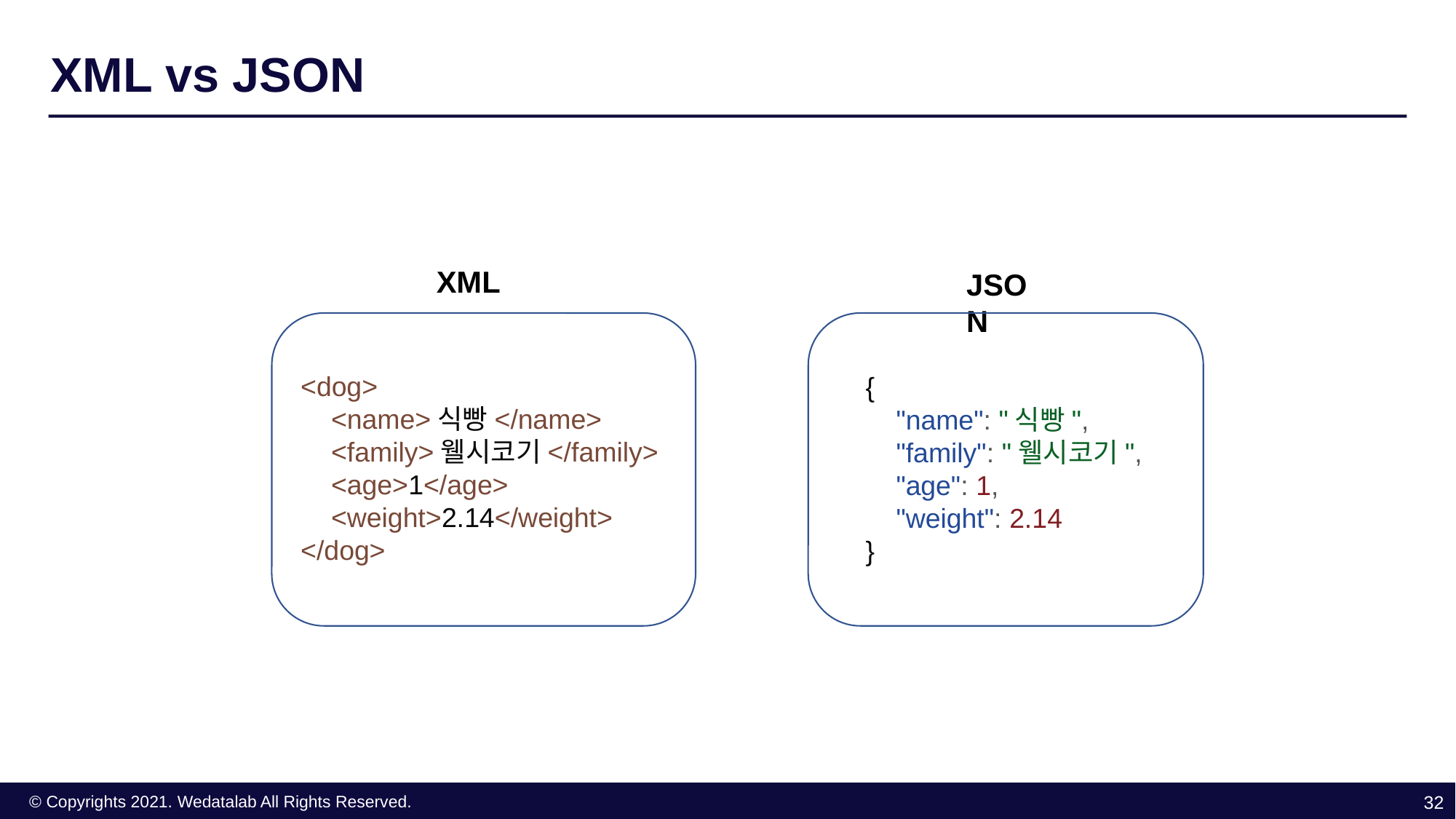

XML vs JSON
XML
JSON

<dog>
    <name>식빵</name>
    <family>웰시코기</family>
    <age>1</age>
    <weight>2.14</weight>
</dog>
{
    "name": "식빵",
    "family": "웰시코기",
    "age": 1,
    "weight": 2.14
}
32
© Copyrights 2021. Wedatalab All Rights Reserved.